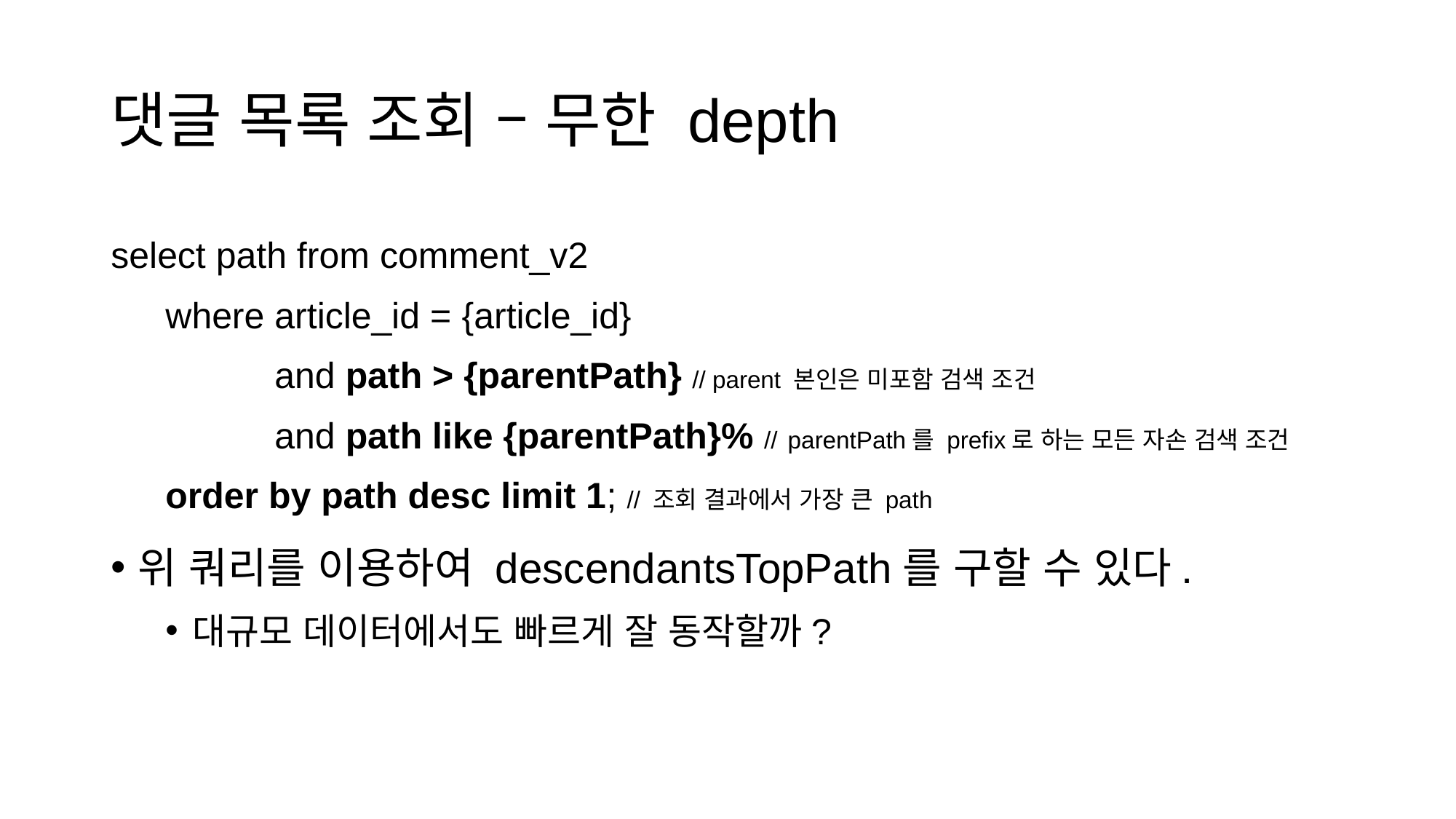

# 댓글 목록 조회 – 무한 depth
select path from comment_v2
where article_id = {article_id}
	and path > {parentPath} // parent 본인은 미포함 검색 조건
	and path like {parentPath}% // parentPath를 prefix로 하는 모든 자손 검색 조건
order by path desc limit 1; // 조회 결과에서 가장 큰 path
위 쿼리를 이용하여 descendantsTopPath를 구할 수 있다.
대규모 데이터에서도 빠르게 잘 동작할까?